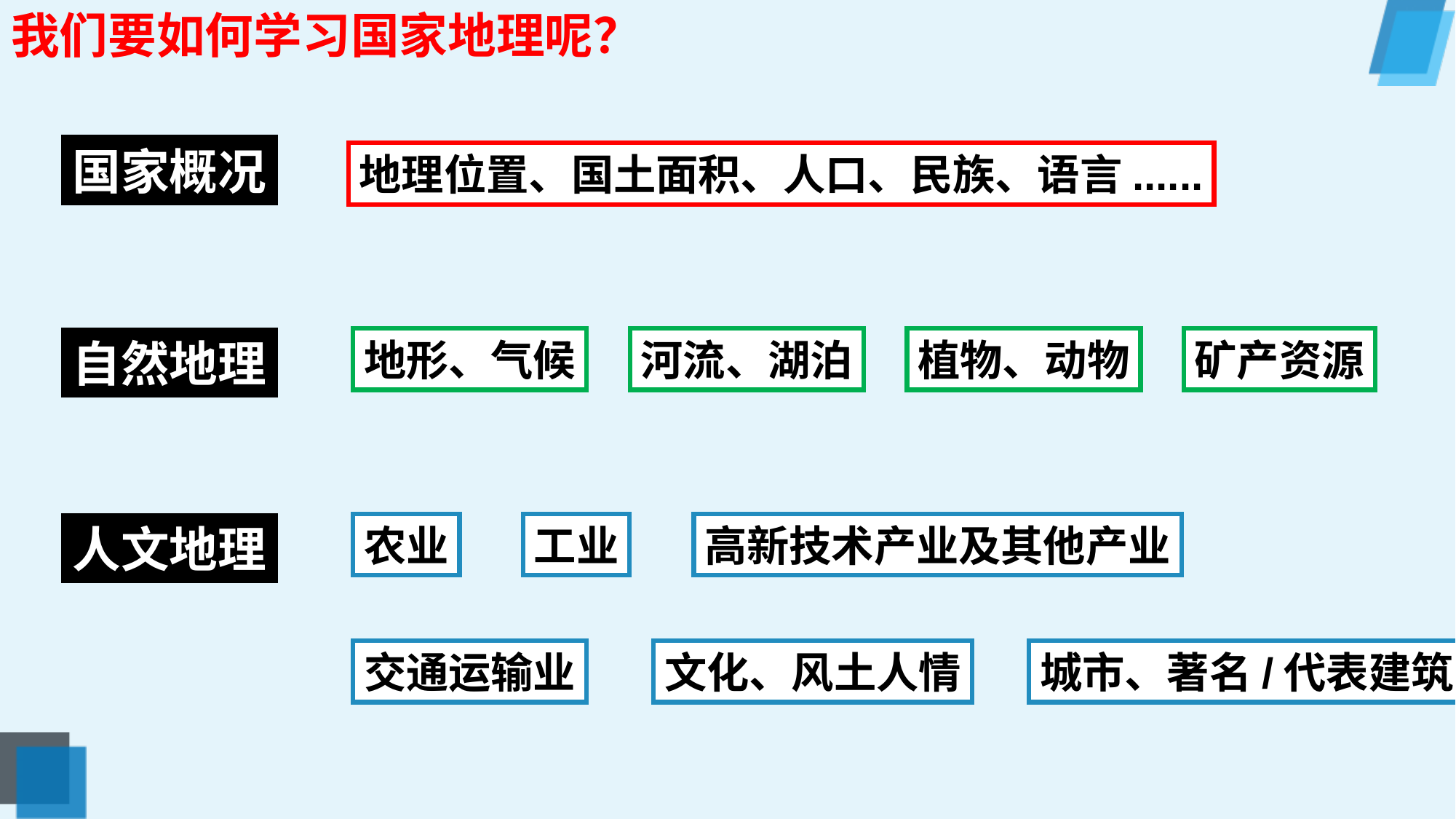

我们要如何学习国家地理呢？
国家概况
地理位置、国土面积、人口、民族、语言......
自然地理
地形、气候
河流、湖泊
植物、动物
矿产资源
人文地理
农业
工业
高新技术产业及其他产业
交通运输业
文化、风土人情
城市、著名/代表建筑